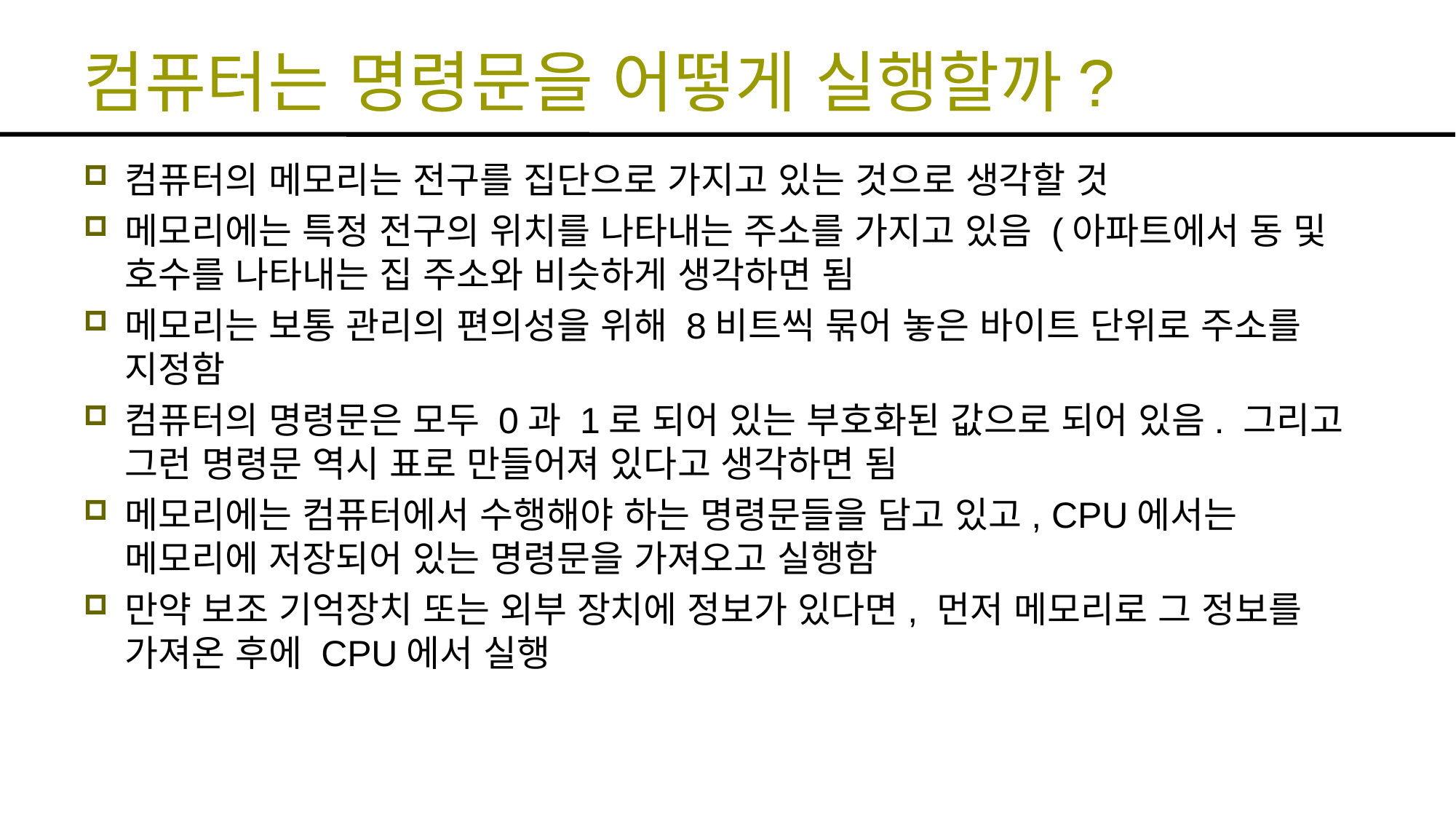

# 컴퓨터는 명령문을 어떻게 실행할까?
컴퓨터의 메모리는 전구를 집단으로 가지고 있는 것으로 생각할 것
메모리에는 특정 전구의 위치를 나타내는 주소를 가지고 있음 (아파트에서 동 및 호수를 나타내는 집 주소와 비슷하게 생각하면 됨
메모리는 보통 관리의 편의성을 위해 8비트씩 묶어 놓은 바이트 단위로 주소를 지정함
컴퓨터의 명령문은 모두 0과 1로 되어 있는 부호화된 값으로 되어 있음. 그리고 그런 명령문 역시 표로 만들어져 있다고 생각하면 됨
메모리에는 컴퓨터에서 수행해야 하는 명령문들을 담고 있고, CPU에서는 메모리에 저장되어 있는 명령문을 가져오고 실행함
만약 보조 기억장치 또는 외부 장치에 정보가 있다면, 먼저 메모리로 그 정보를 가져온 후에 CPU에서 실행